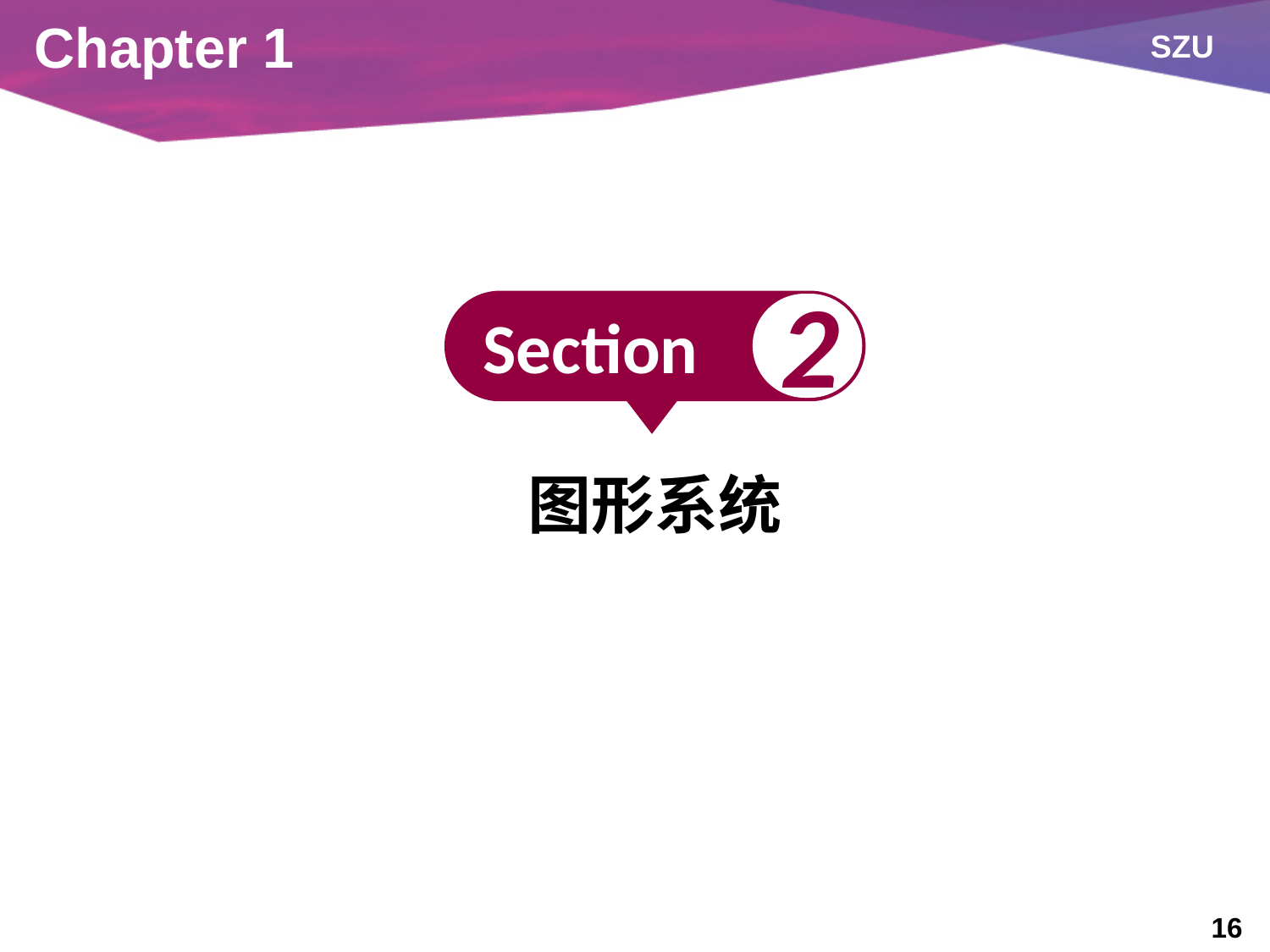

# Chapter 1
2

Section

图形系统
16